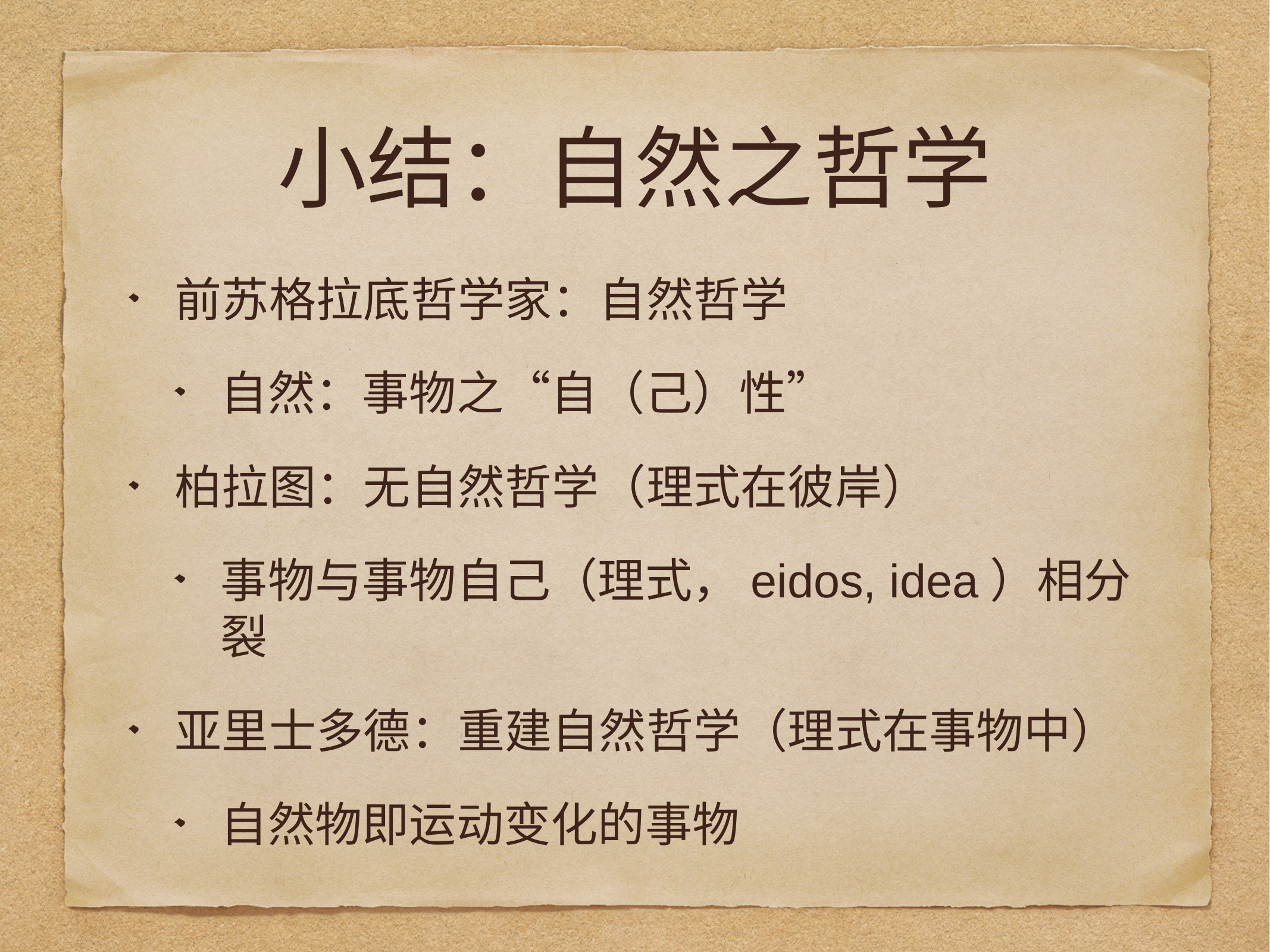

# 小结：自然之哲学
前苏格拉底哲学家：自然哲学
自然：事物之“自（己）性”
柏拉图：无自然哲学（理式在彼岸）
事物与事物自己（理式，eidos, idea）相分裂
亚里士多德：重建自然哲学（理式在事物中）
自然物即运动变化的事物